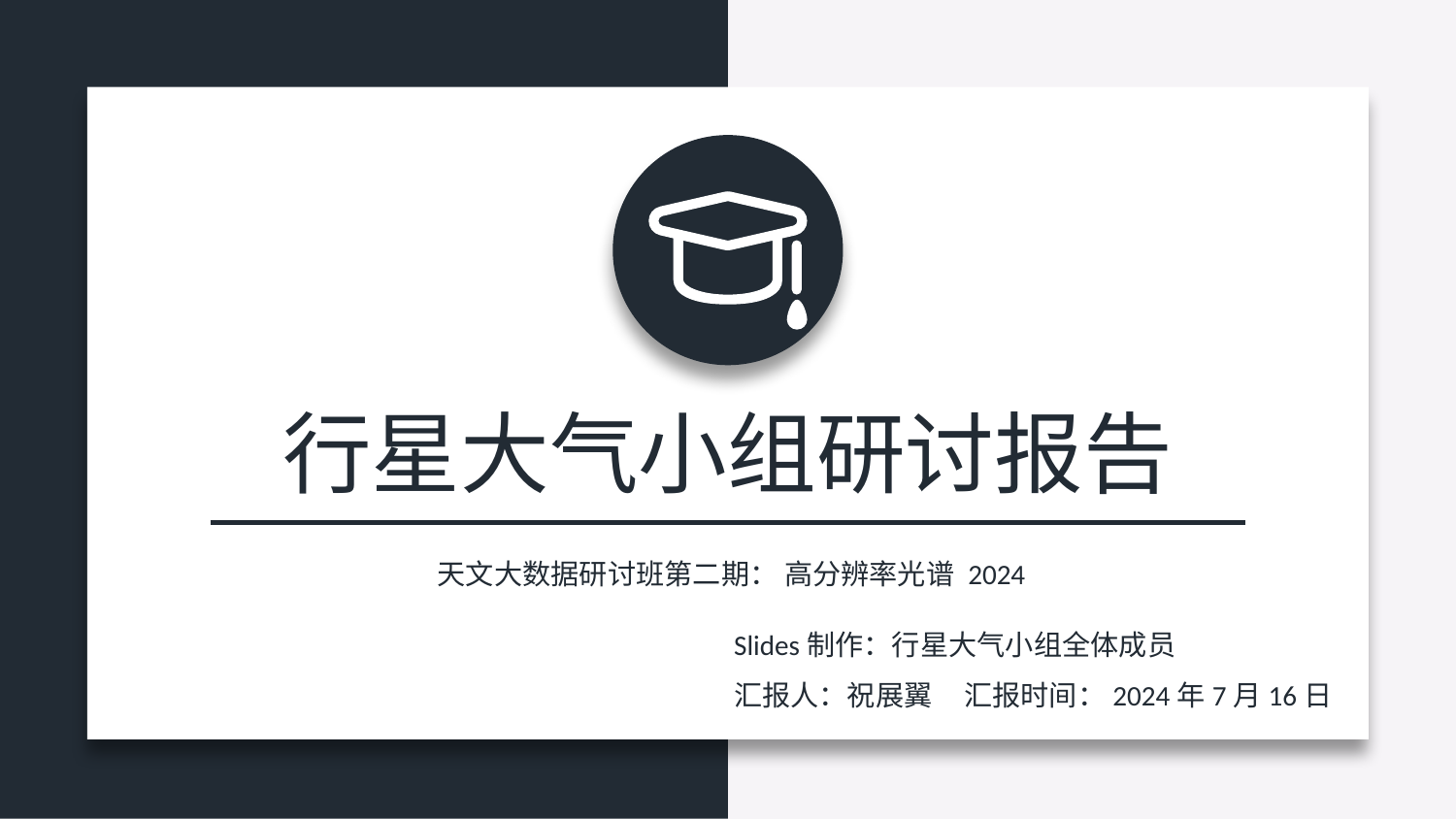

行星大气小组研讨报告
 天文大数据研讨班第二期： 高分辨率光谱 2024
Slides制作：行星大气小组全体成员
汇报人：祝展翼     汇报时间：2024年7月16日